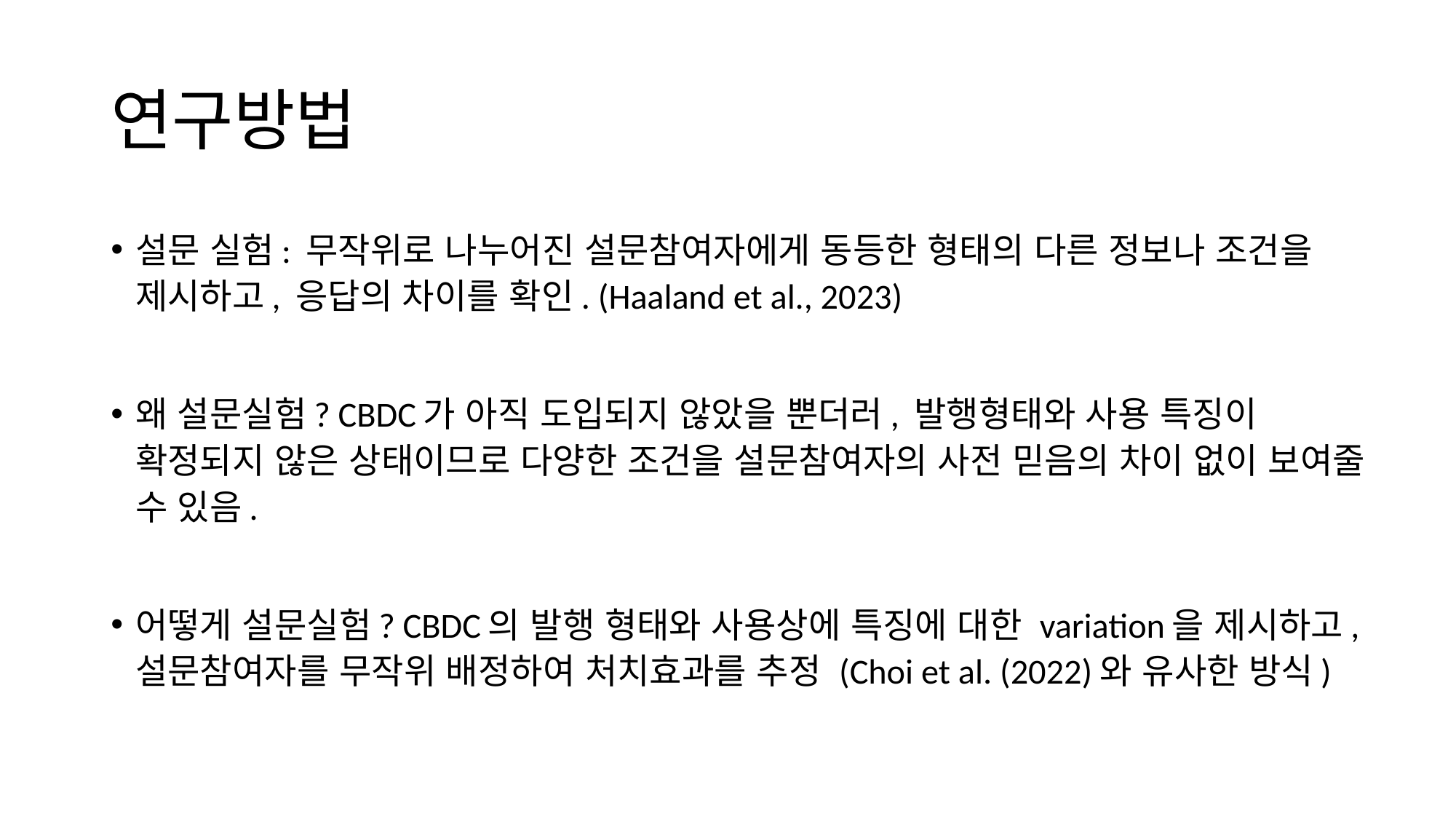

# 연구방법
설문 실험: 무작위로 나누어진 설문참여자에게 동등한 형태의 다른 정보나 조건을 제시하고, 응답의 차이를 확인. (Haaland et al., 2023)

왜 설문실험? CBDC가 아직 도입되지 않았을 뿐더러, 발행형태와 사용 특징이 확정되지 않은 상태이므로 다양한 조건을 설문참여자의 사전 믿음의 차이 없이 보여줄 수 있음.

어떻게 설문실험? CBDC의 발행 형태와 사용상에 특징에 대한 variation을 제시하고, 설문참여자를 무작위 배정하여 처치효과를 추정 (Choi et al. (2022)와 유사한 방식)